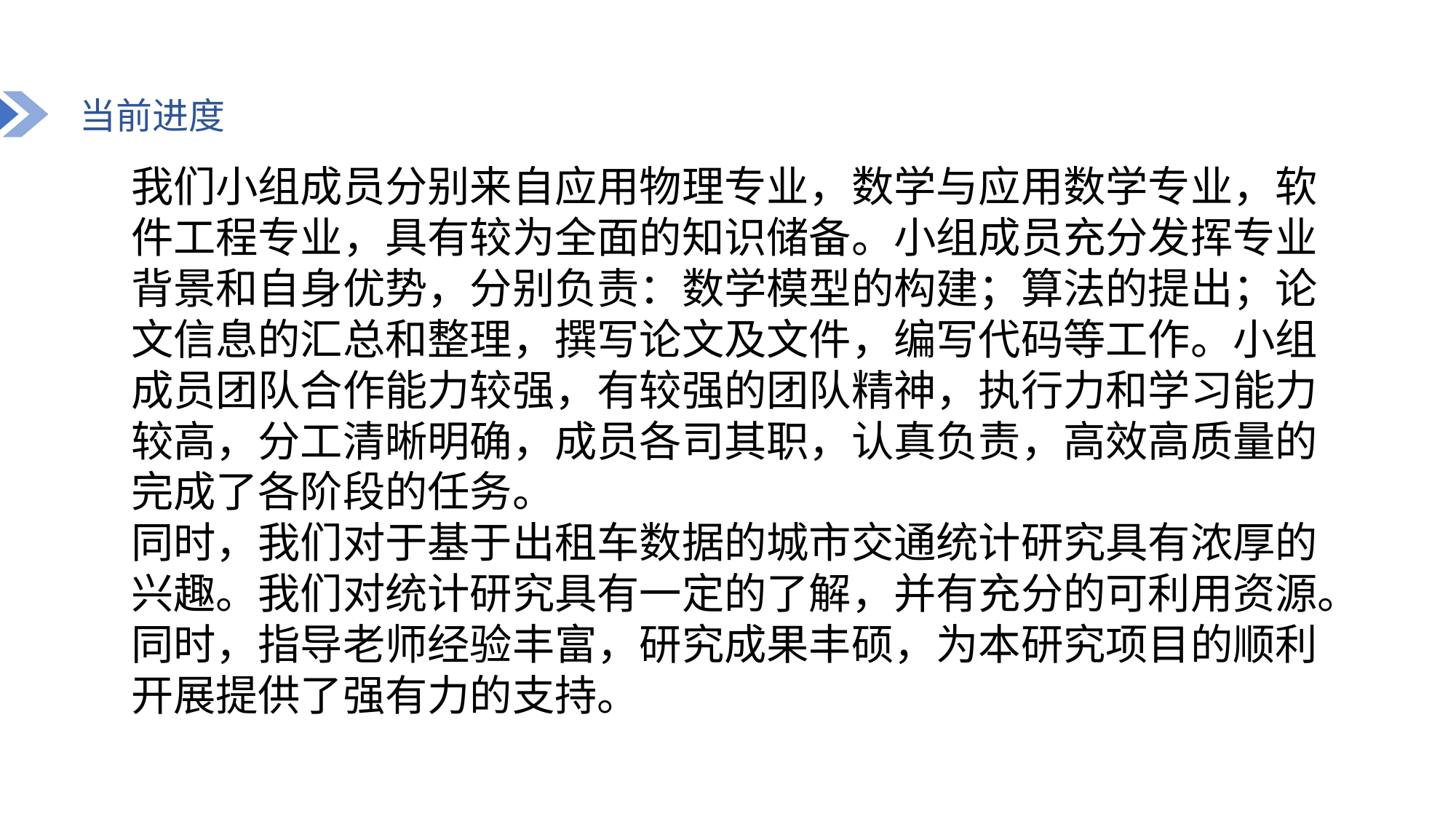

当前进度

我们小组成员分别来自应用物理专业，数学与应用数学专业，软件工程专业，具有较为全面的知识储备。小组成员充分发挥专业背景和自身优势，分别负责：数学模型的构建；算法的提出；论文信息的汇总和整理，撰写论文及文件，编写代码等工作。小组成员团队合作能力较强，有较强的团队精神，执行力和学习能力较高，分工清晰明确，成员各司其职，认真负责，高效高质量的完成了各阶段的任务。
同时，我们对于基于出租车数据的城市交通统计研究具有浓厚的兴趣。我们对统计研究具有一定的了解，并有充分的可利用资源。同时，指导老师经验丰富，研究成果丰硕，为本研究项目的顺利开展提供了强有力的支持。